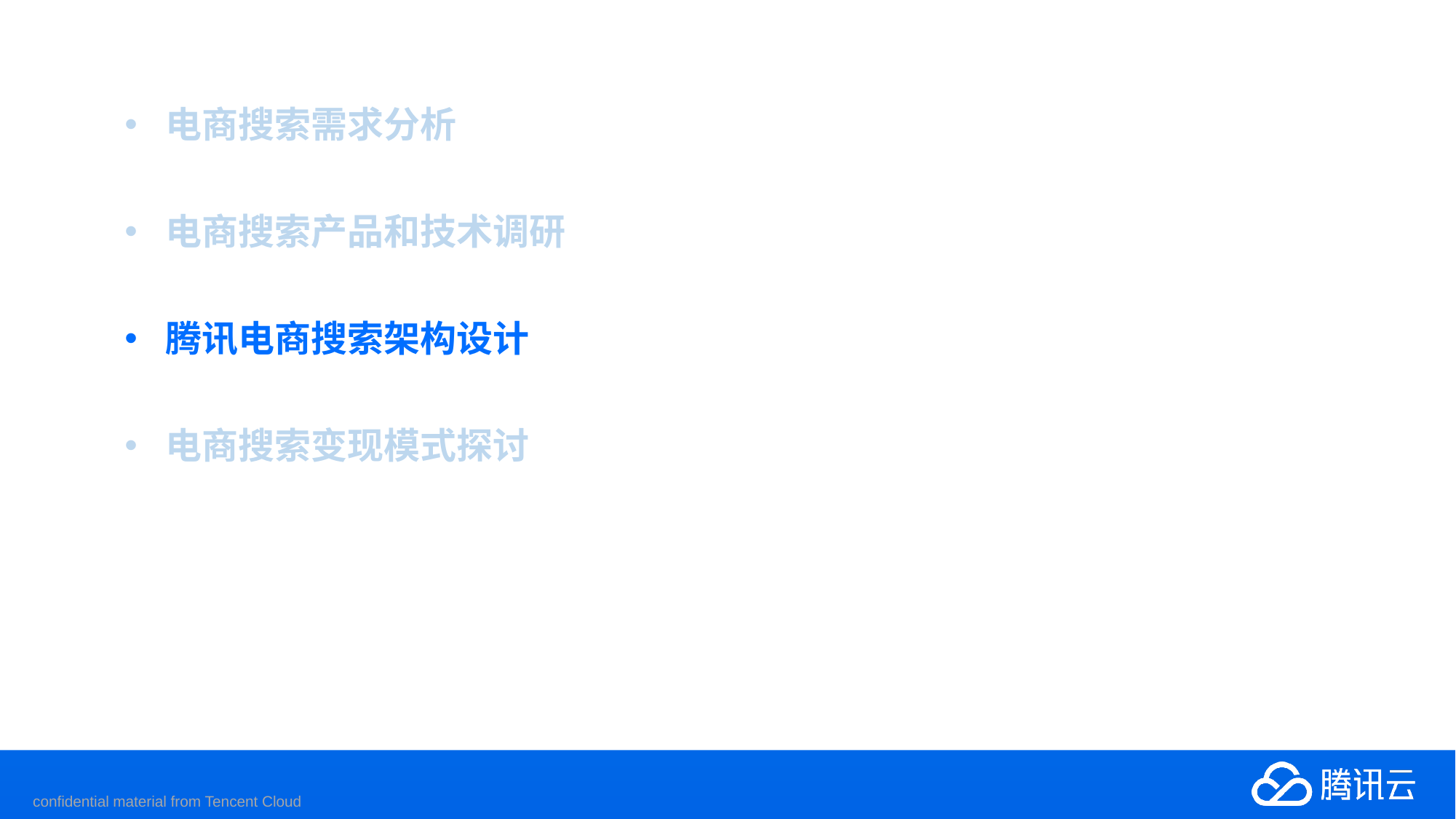

# 电商搜索需求分析
电商搜索产品和技术调研
腾讯电商搜索架构设计

电商搜索变现模式探讨